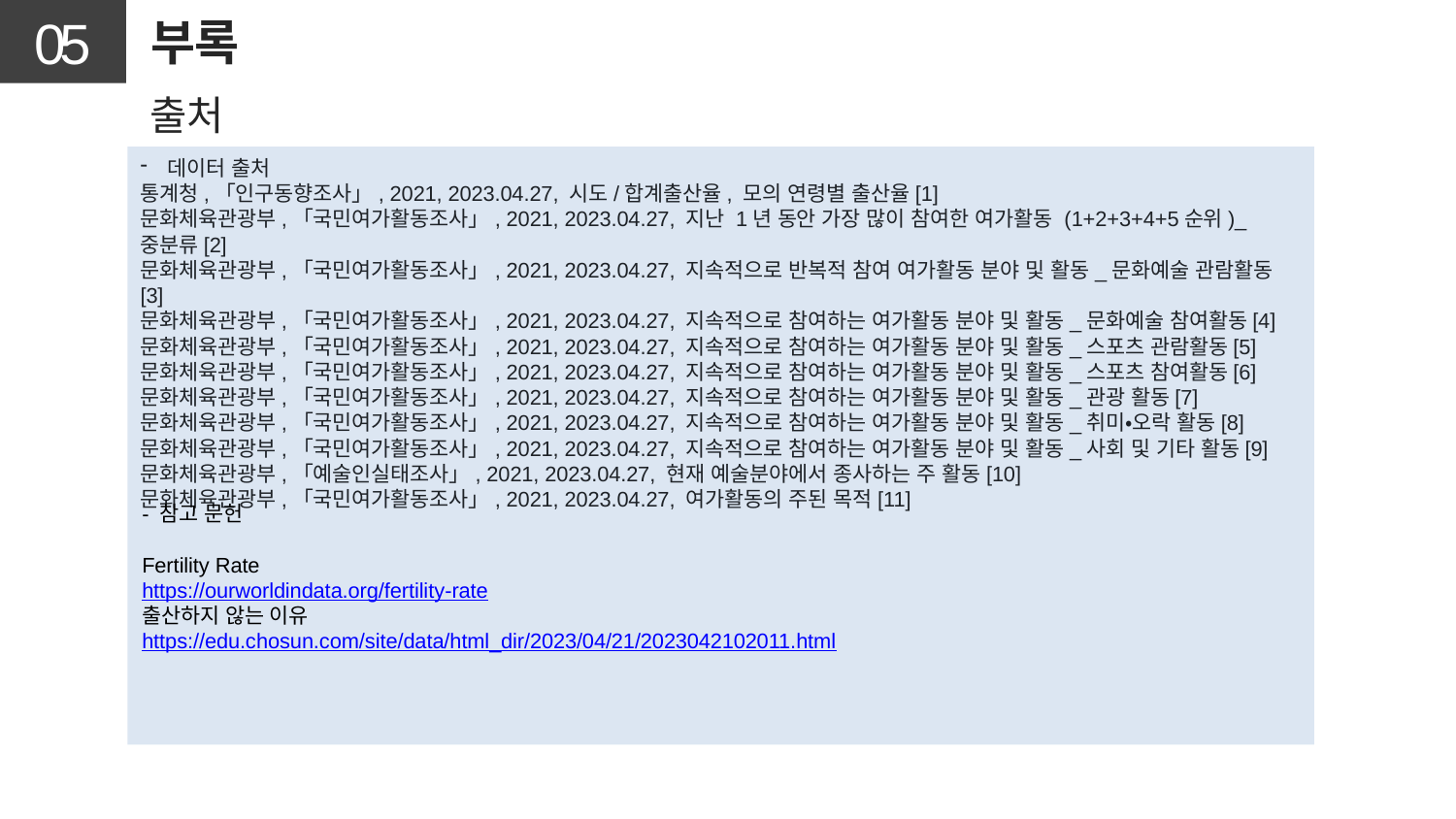

05
부록
출처

데이터 출처
통계청,「인구동향조사」, 2021, 2023.04.27, 시도/합계출산율, 모의 연령별 출산율[1]
문화체육관광부,「국민여가활동조사」, 2021, 2023.04.27, 지난 1년 동안 가장 많이 참여한 여가활동 (1+2+3+4+5순위)_중분류[2]
문화체육관광부,「국민여가활동조사」, 2021, 2023.04.27, 지속적으로 반복적 참여 여가활동 분야 및 활동_문화예술 관람활동[3]
문화체육관광부,「국민여가활동조사」, 2021, 2023.04.27, 지속적으로 참여하는 여가활동 분야 및 활동_문화예술 참여활동[4]
문화체육관광부,「국민여가활동조사」, 2021, 2023.04.27, 지속적으로 참여하는 여가활동 분야 및 활동_스포츠 관람활동[5]
문화체육관광부,「국민여가활동조사」, 2021, 2023.04.27, 지속적으로 참여하는 여가활동 분야 및 활동_스포츠 참여활동[6]
문화체육관광부,「국민여가활동조사」, 2021, 2023.04.27, 지속적으로 참여하는 여가활동 분야 및 활동_관광 활동[7]
문화체육관광부,「국민여가활동조사」, 2021, 2023.04.27, 지속적으로 참여하는 여가활동 분야 및 활동_취미・오락 활동[8]
문화체육관광부,「국민여가활동조사」, 2021, 2023.04.27, 지속적으로 참여하는 여가활동 분야 및 활동_사회 및 기타 활동[9]
문화체육관광부,「예술인실태조사」, 2021, 2023.04.27, 현재 예술분야에서 종사하는 주 활동[10]
문화체육관광부,「국민여가활동조사」, 2021, 2023.04.27, 여가활동의 주된 목적[11]

- 참고 문헌

Fertility Rate
https://ourworldindata.org/fertility-rate
출산하지 않는 이유
https://edu.chosun.com/site/data/html_dir/2023/04/21/2023042102011.html